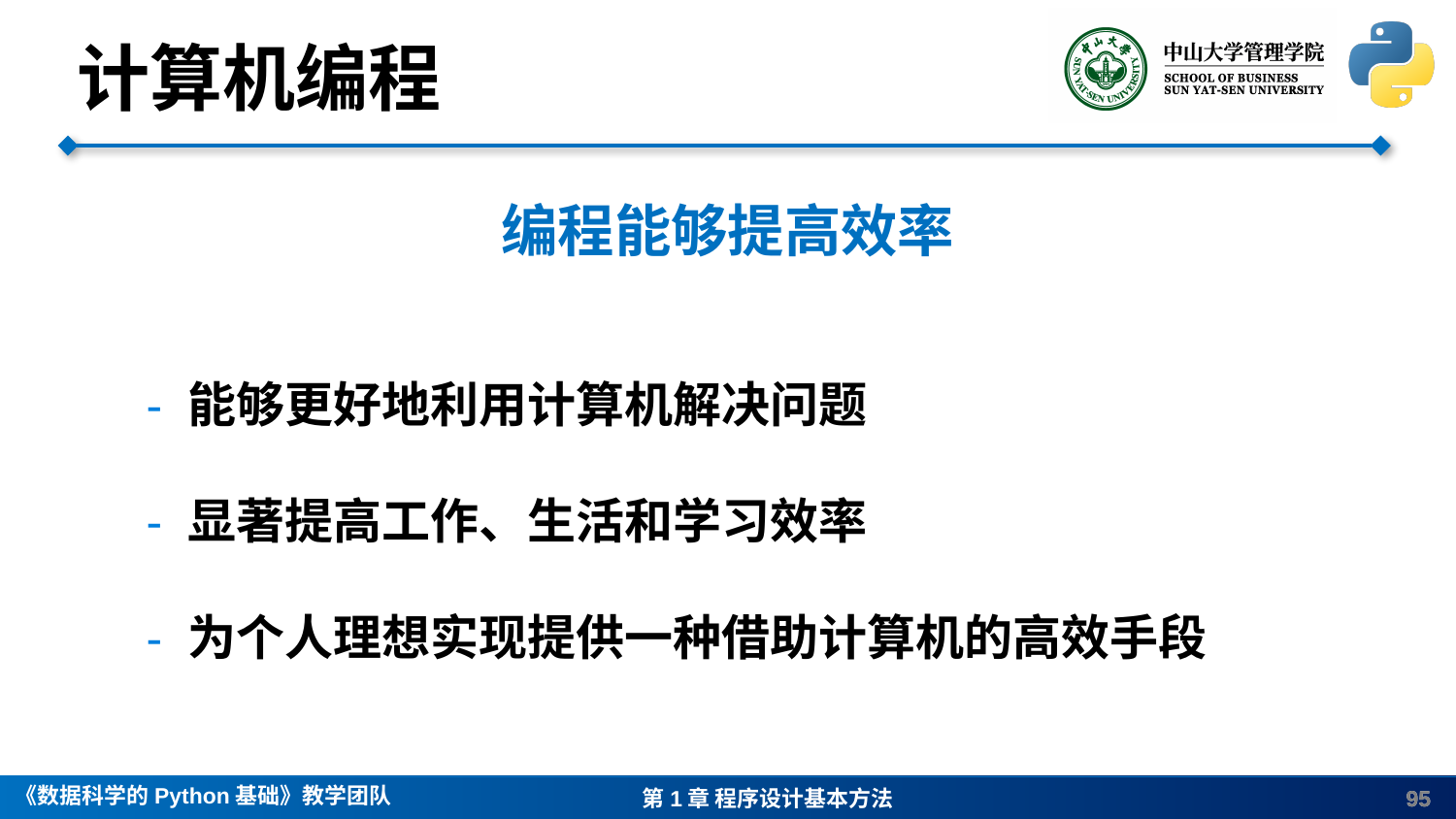

计算机编程
编程能够提高效率
- 能够更好地利用计算机解决问题
- 显著提高工作、生活和学习效率
- 为个人理想实现提供一种借助计算机的高效手段
95